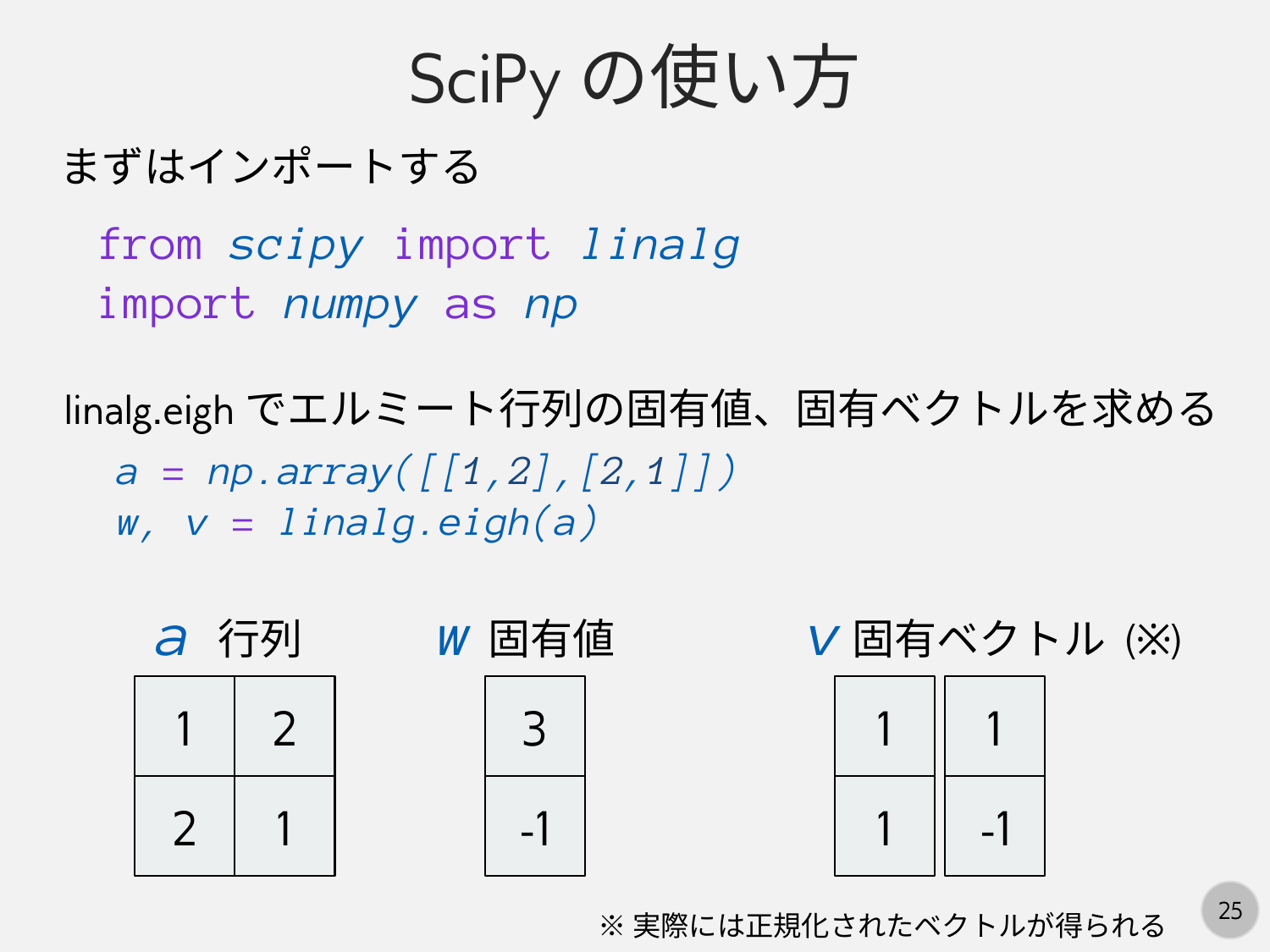

SciPyの使い方
まずはインポートする
from scipy import linalg
import numpy as np
linalg.eighでエルミート行列の固有値、固有ベクトルを求める
a = np.array([[1,2],[2,1]])
w, v = linalg.eigh(a)
a
v
w
行列
固有ベクトル (※)
固有値
1
2
3
1
1
2
1
-1
1
-1
※実際には正規化されたベクトルが得られる